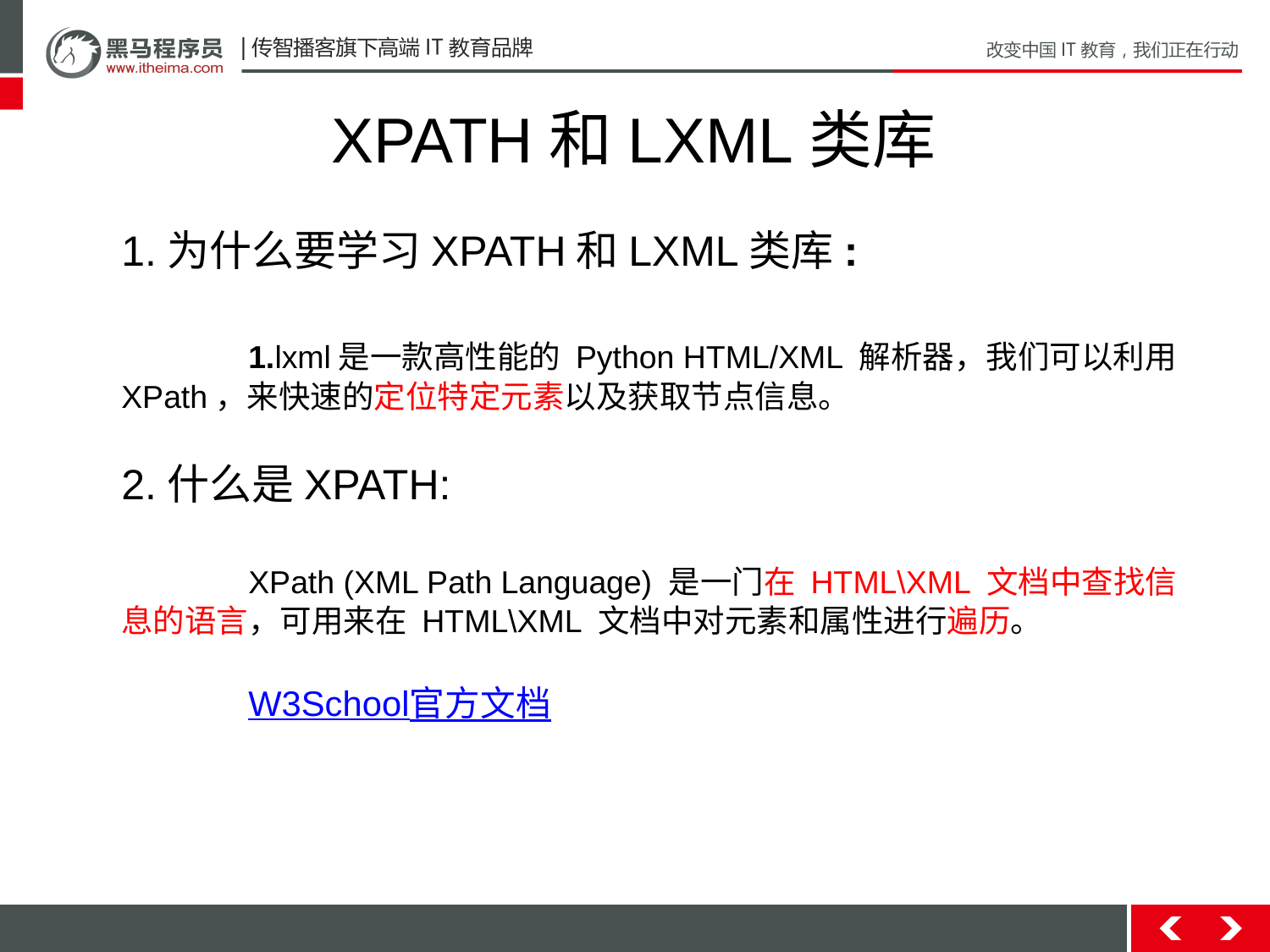

# XPATH和LXML类库
1.为什么要学习XPATH和LXML类库:

	1.lxml是一款高性能的 Python HTML/XML 解析器，我们可以利用XPath，来快速的定位特定元素以及获取节点信息。

2.什么是XPATH:

	XPath (XML Path Language) 是一门在 HTML\XML 文档中查找信息的语言，可用来在 HTML\XML 文档中对元素和属性进行遍历。

	W3School官方文档